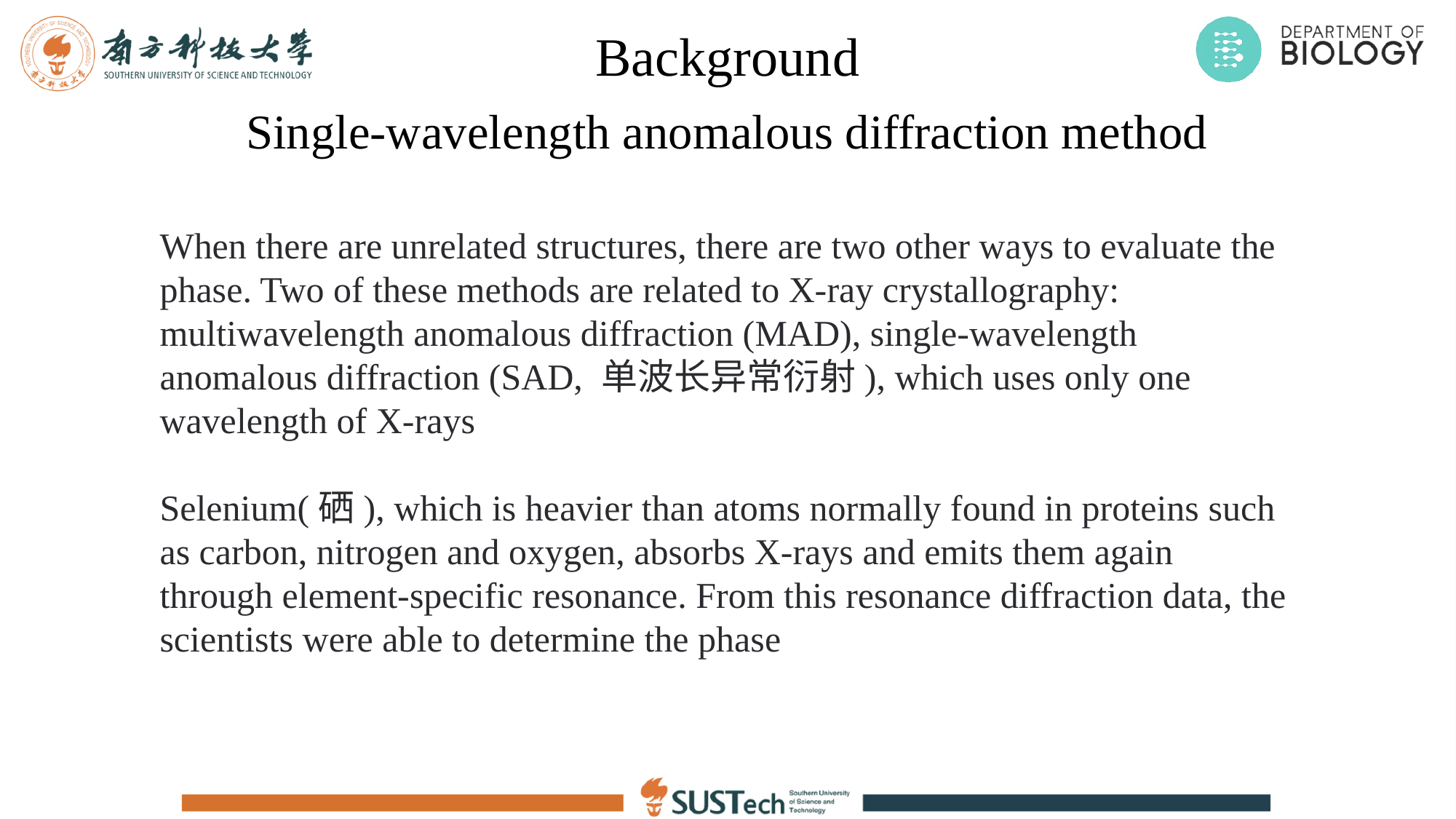

Background
# Single-wavelength anomalous diffraction method
When there are unrelated structures, there are two other ways to evaluate the phase. Two of these methods are related to X-ray crystallography: multiwavelength anomalous diffraction (MAD), single-wavelength anomalous diffraction (SAD, 单波长异常衍射), which uses only one wavelength of X-rays

Selenium(硒), which is heavier than atoms normally found in proteins such as carbon, nitrogen and oxygen, absorbs X-rays and emits them again through element-specific resonance. From this resonance diffraction data, the scientists were able to determine the phase